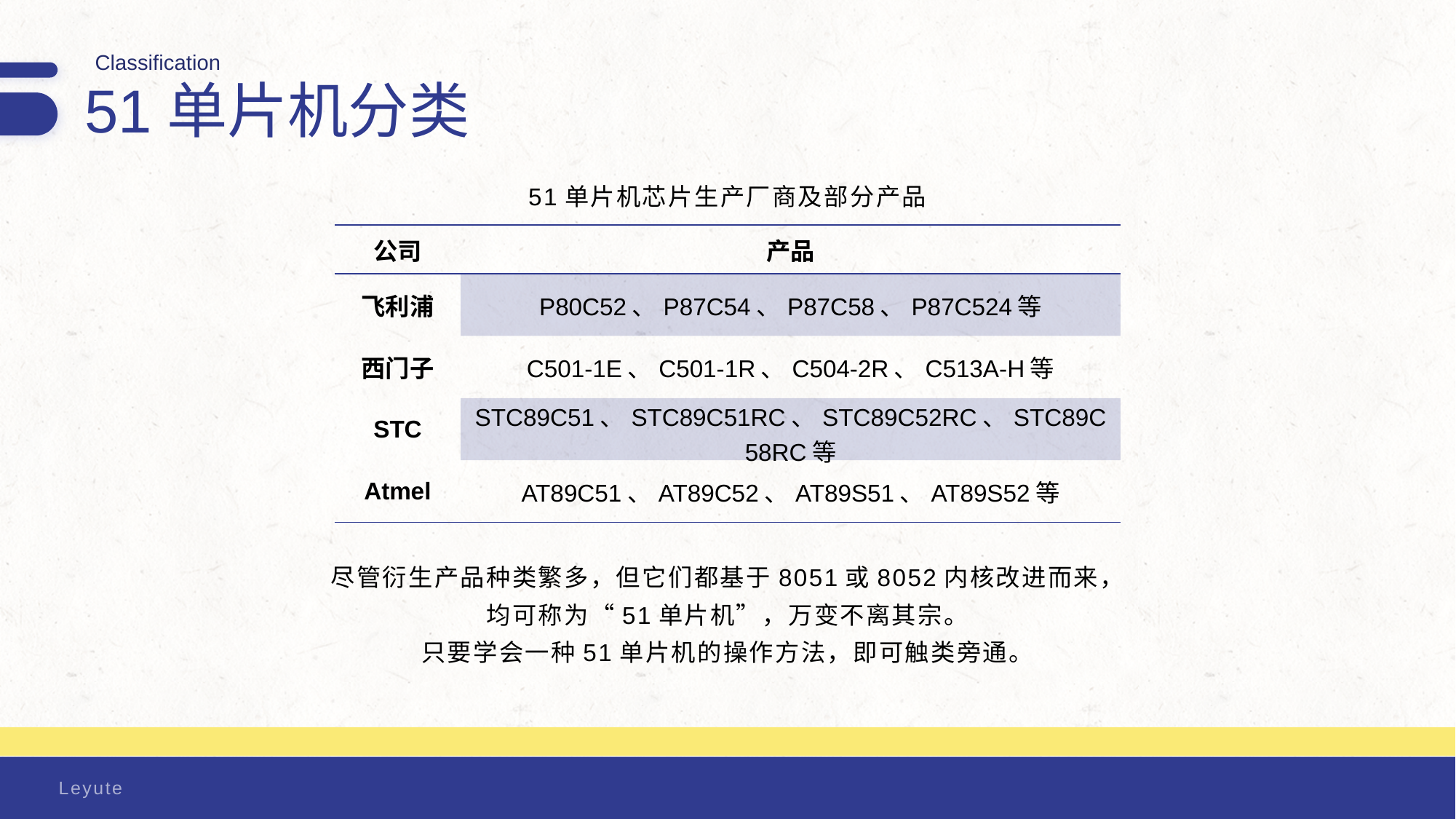

Classification
51单片机分类
51单片机芯片生产厂商及部分产品
| 公司 | 产品 |
| --- | --- |
| 飞利浦 | P80C52、P87C54、P87C58、P87C524等 |
| 西门子 | C501-1E、C501-1R、C504-2R、C513A-H等 |
| STC | STC89C51、STC89C51RC、STC89C52RC、STC89C58RC等 |
| Atmel | AT89C51、AT89C52、AT89S51、AT89S52等 |
尽管衍生产品种类繁多，但它们都基于8051或8052内核改进而来，
均可称为“51单片机”，万变不离其宗。
只要学会一种51单片机的操作方法，即可触类旁通。